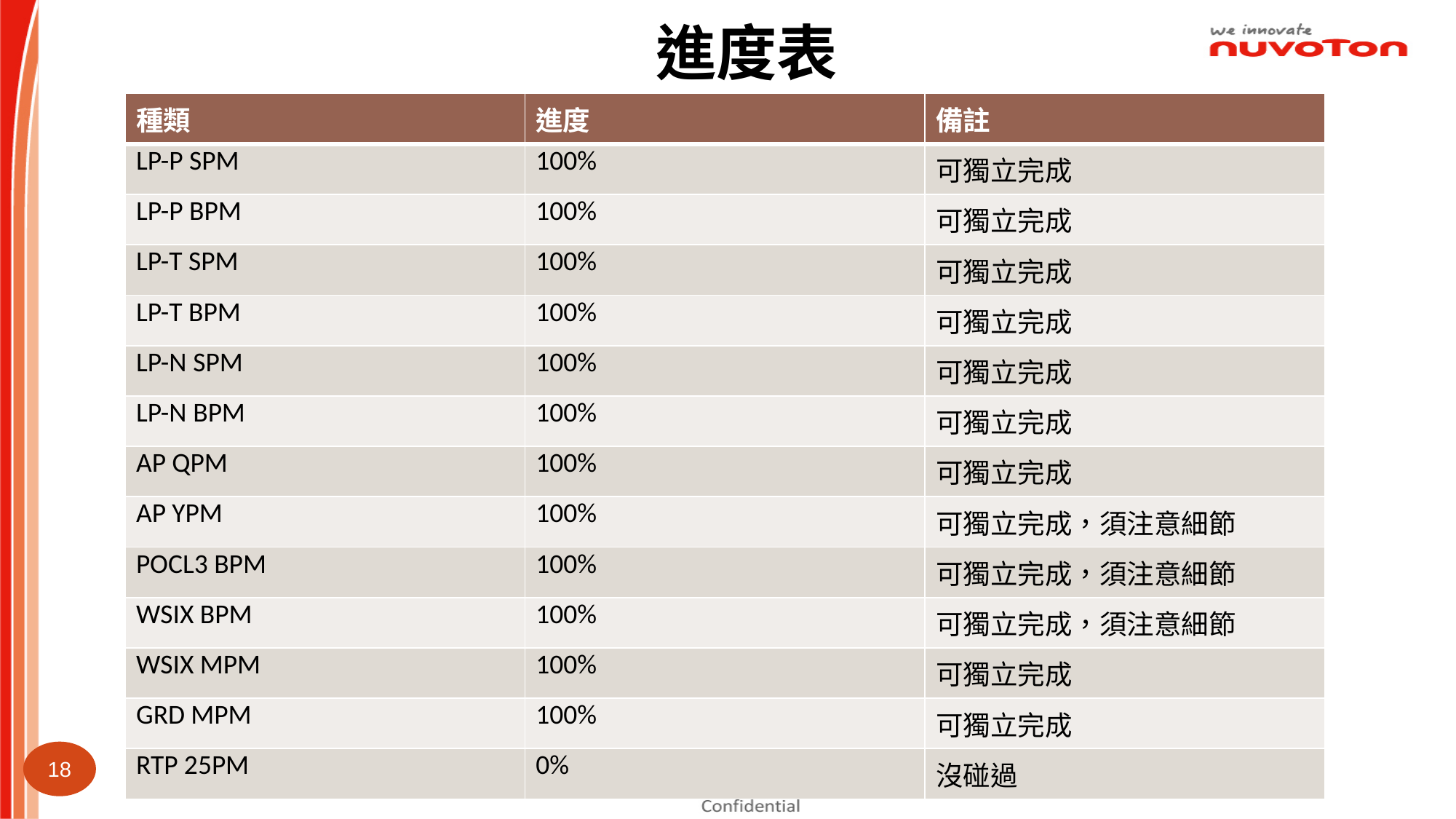

進度表
| 種類 | 進度 | 備註 |
| --- | --- | --- |
| LP-P SPM | 100% | 可獨立完成 |
| LP-P BPM | 100% | 可獨立完成 |
| LP-T SPM | 100% | 可獨立完成 |
| LP-T BPM | 100% | 可獨立完成 |
| LP-N SPM | 100% | 可獨立完成 |
| LP-N BPM | 100% | 可獨立完成 |
| AP QPM | 100% | 可獨立完成 |
| AP YPM | 100% | 可獨立完成，須注意細節 |
| POCL3 BPM | 100% | 可獨立完成，須注意細節 |
| WSIX BPM | 100% | 可獨立完成，須注意細節 |
| WSIX MPM | 100% | 可獨立完成 |
| GRD MPM | 100% | 可獨立完成 |
| RTP 25PM | 0% | 沒碰過 |
18